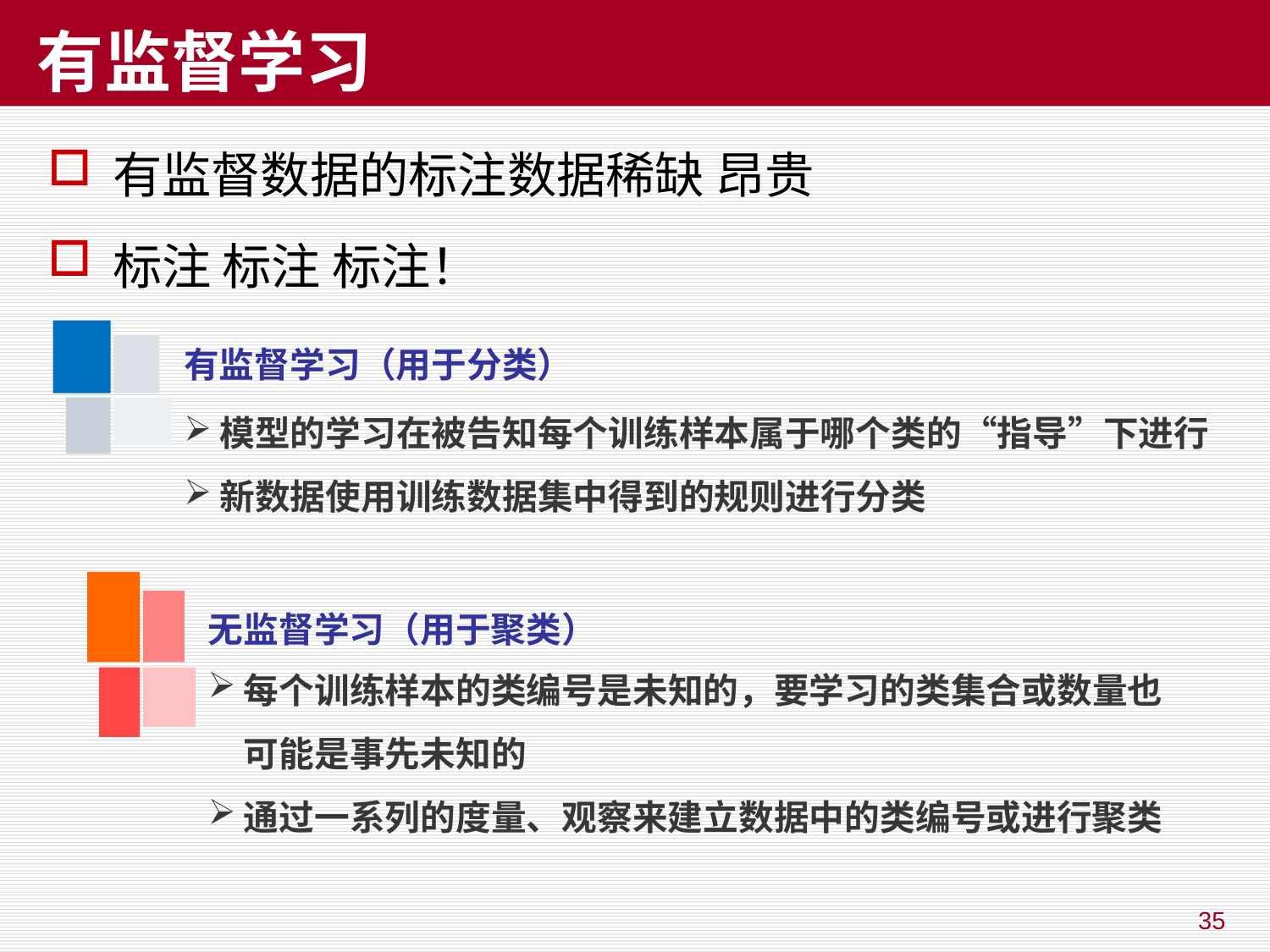

# 有监督学习
有监督数据的标注数据稀缺 昂贵
标注 标注 标注！
有监督学习（用于分类）

模型的学习在被告知每个训练样本属于哪个类的“指导”下进行
新数据使用训练数据集中得到的规则进行分类
无监督学习（用于聚类）

每个训练样本的类编号是未知的，要学习的类集合或数量也可能是事先未知的
通过一系列的度量、观察来建立数据中的类编号或进行聚类
35